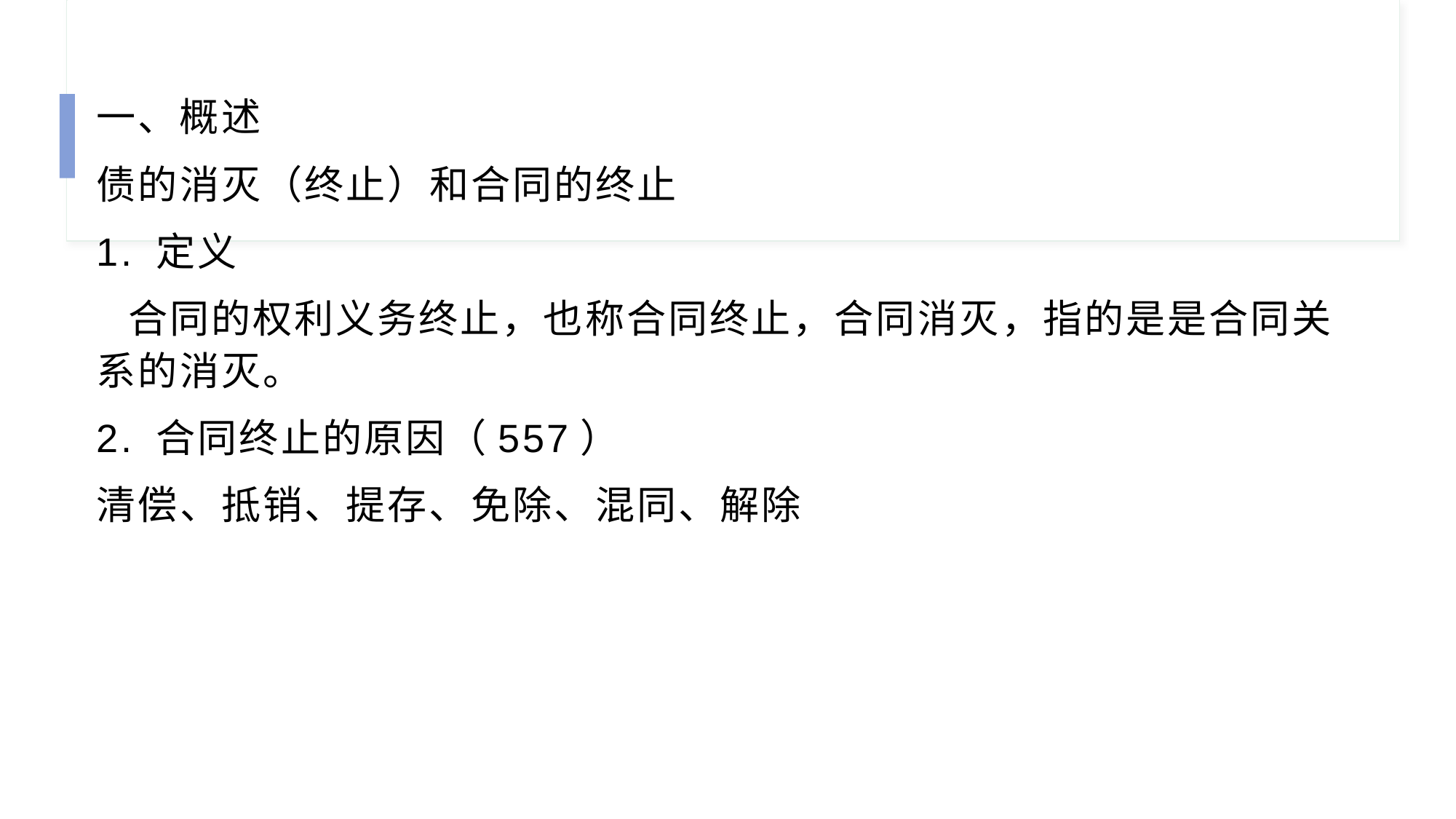

一、概述
债的消灭（终止）和合同的终止
1. 定义
  合同的权利义务终止，也称合同终止，合同消灭，指的是是合同关系的消灭。
2. 合同终止的原因（557）
清偿、抵销、提存、免除、混同、解除